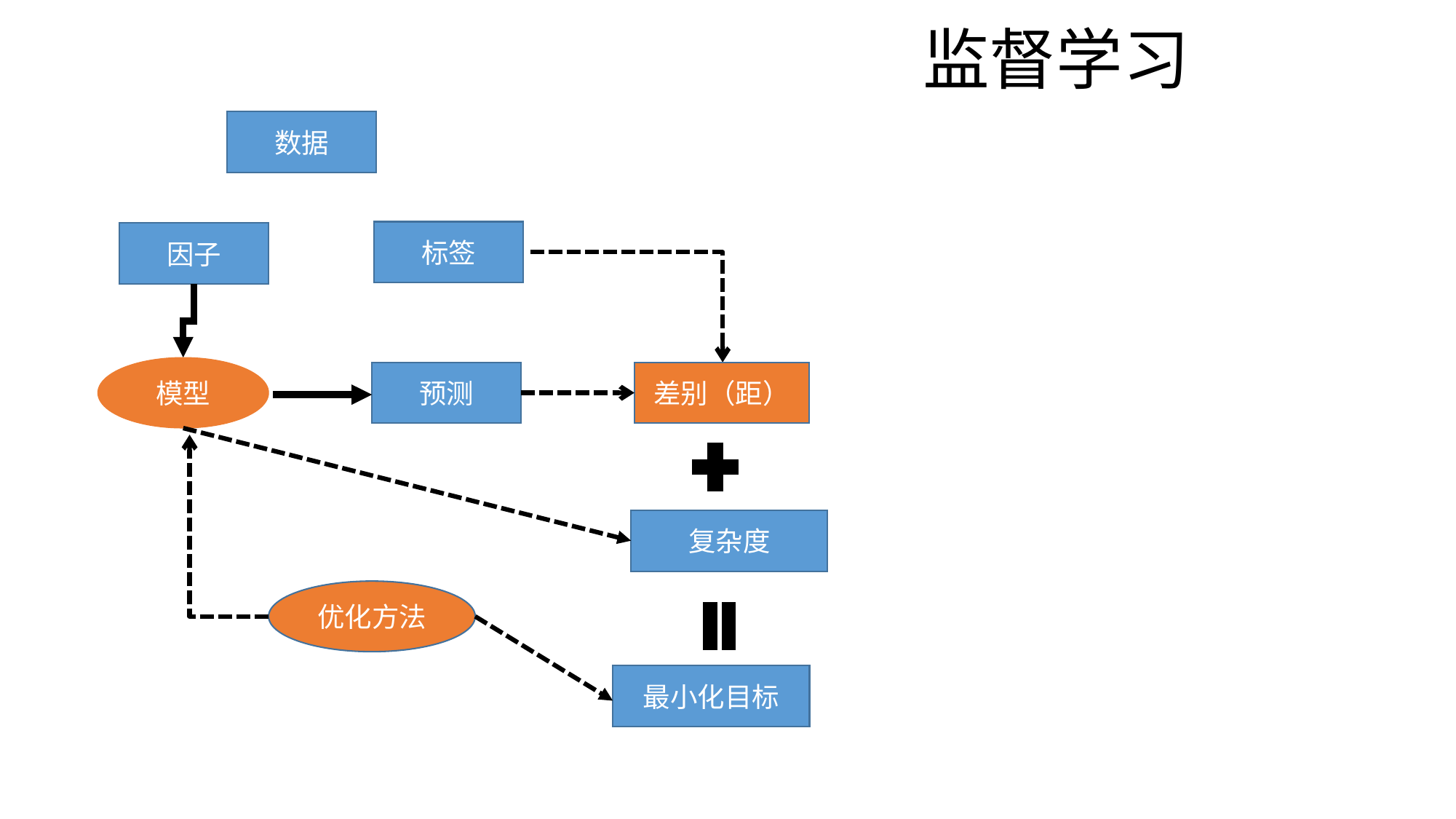

# 监督学习
数据
标签
因子
模型
预测
差别（距）

复杂度
优化方法

最小化目标